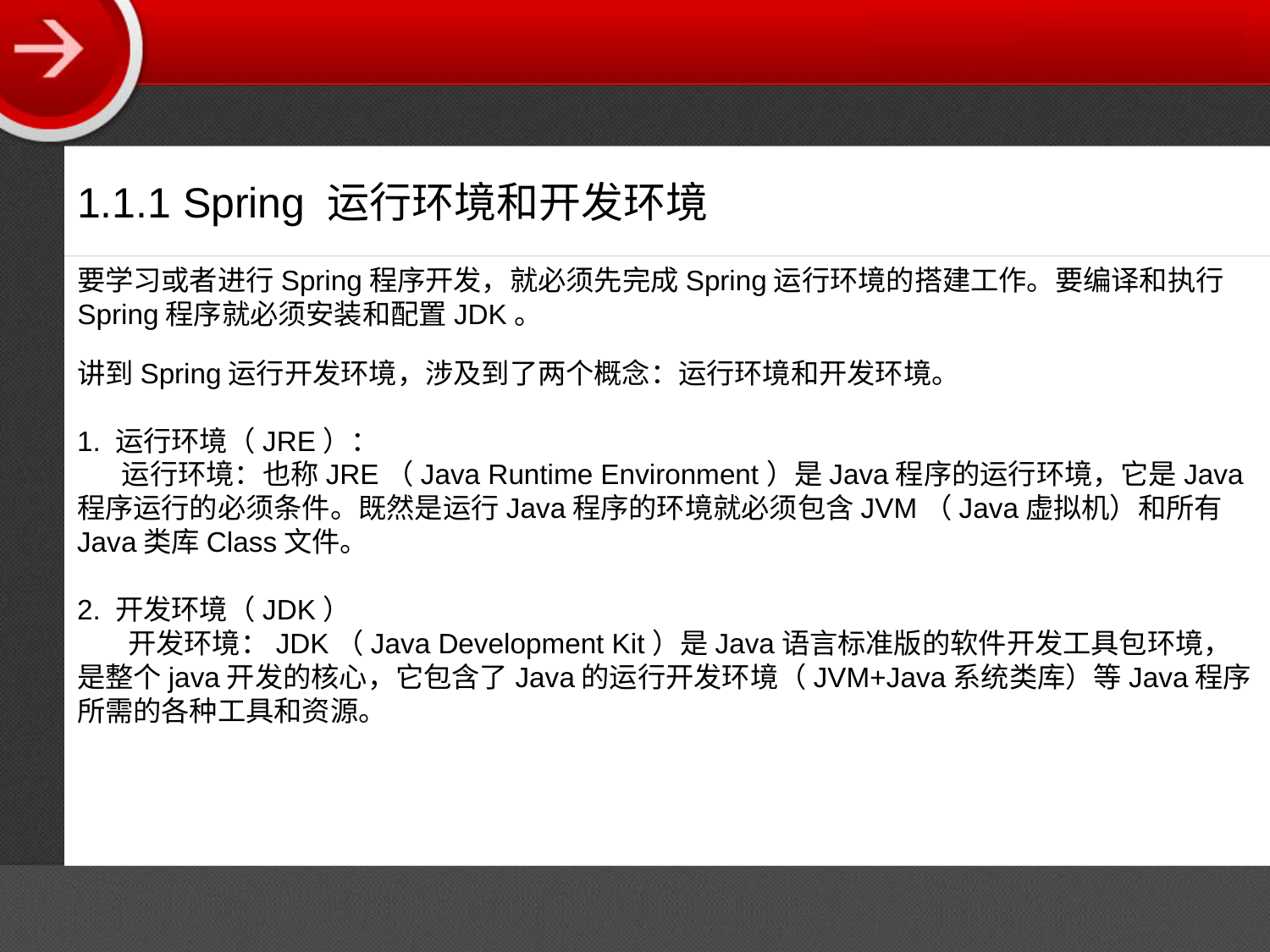

1.1.1 Spring 运行环境和开发环境
要学习或者进行Spring程序开发，就必须先完成Spring运行环境的搭建工作。要编译和执行Spring程序就必须安装和配置JDK。

讲到Spring运行开发环境，涉及到了两个概念：运行环境和开发环境。

1. 运行环境（JRE）：
      运行环境：也称JRE（Java Runtime Environment）是Java程序的运行环境，它是Java程序运行的必须条件。既然是运行Java程序的环境就必须包含JVM（Java虚拟机）和所有Java类库Class文件。

2. 开发环境（JDK）
       开发环境：JDK（Java Development Kit）是Java语言标准版的软件开发工具包环境，是整个java开发的核心，它包含了Java的运行开发环境（JVM+Java系统类库）等Java程序所需的各种工具和资源。